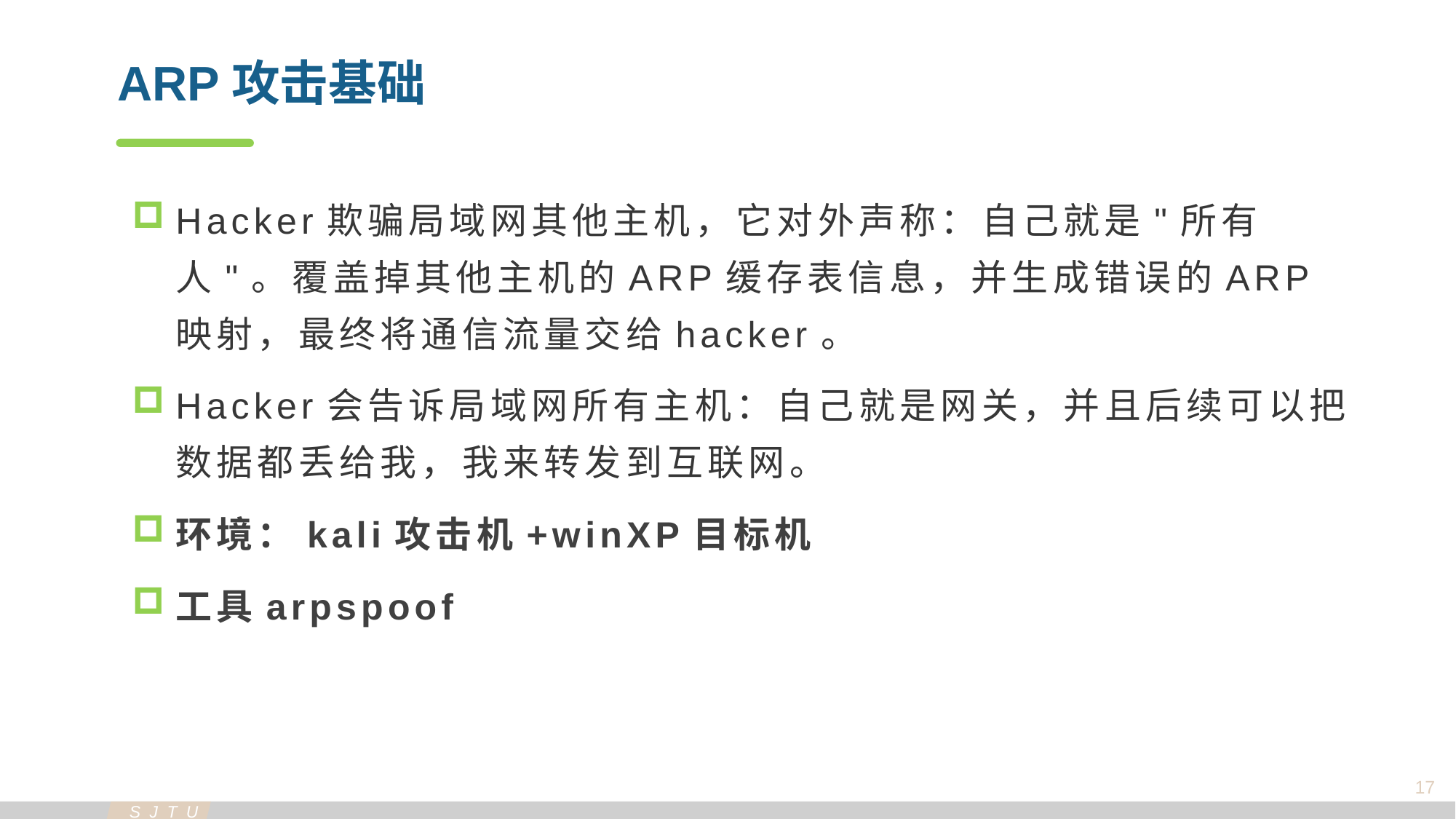

ARP攻击基础
Hacker欺骗局域网其他主机，它对外声称：自己就是"所有人"。覆盖掉其他主机的ARP缓存表信息，并生成错误的ARP映射，最终将通信流量交给hacker。
Hacker会告诉局域网所有主机：自己就是网关，并且后续可以把数据都丢给我，我来转发到互联网。
环境：kali攻击机+winXP目标机
工具arpspoof
17